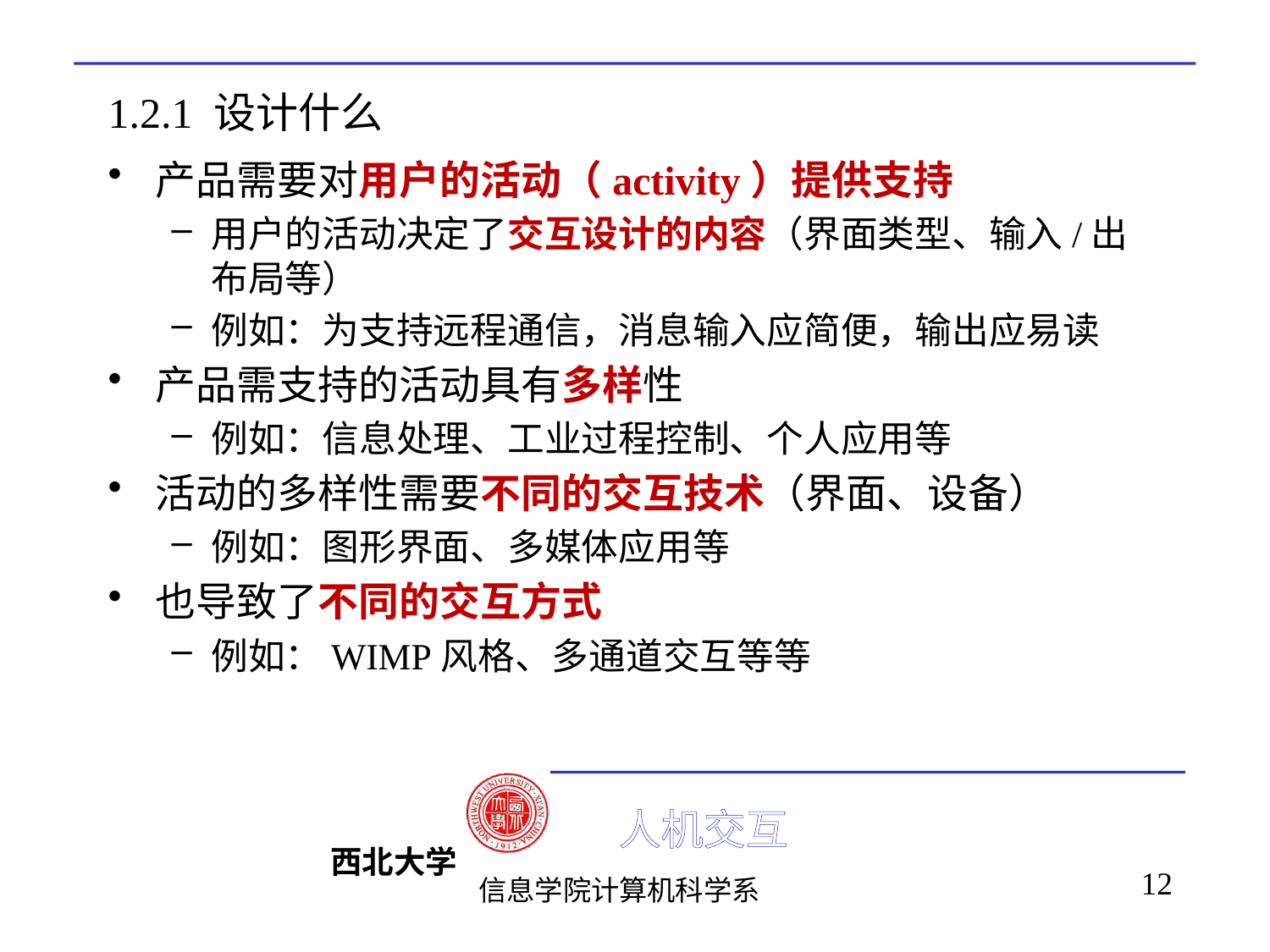

# 1.2.1 设计什么
产品需要对用户的活动（activity）提供支持
用户的活动决定了交互设计的内容（界面类型、输入/出布局等）
例如：为支持远程通信，消息输入应简便，输出应易读
产品需支持的活动具有多样性
例如：信息处理、工业过程控制、个人应用等
活动的多样性需要不同的交互技术（界面、设备）
例如：图形界面、多媒体应用等
也导致了不同的交互方式
例如：WIMP风格、多通道交互等等
12